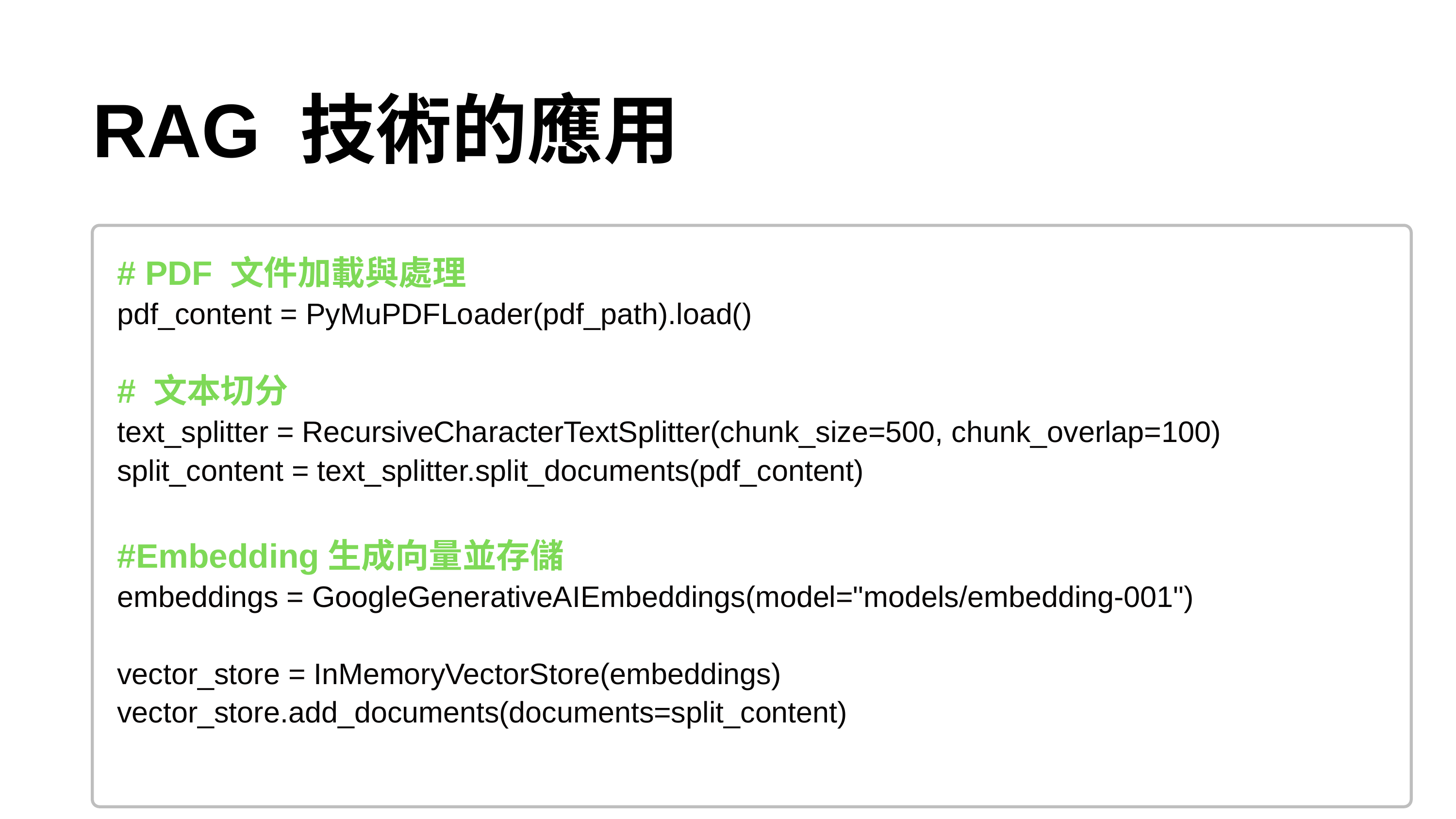

RAG 技術的應用

# PDF 文件加載與處理
pdf_content = PyMuPDFLoader(pdf_path).load()

# 文本切分
text_splitter = RecursiveCharacterTextSplitter(chunk_size=500, chunk_overlap=100)
split_content = text_splitter.split_documents(pdf_content)

#Embedding生成向量並存儲
embeddings = GoogleGenerativeAIEmbeddings(model="models/embedding-001")

vector_store = InMemoryVectorStore(embeddings)
vector_store.add_documents(documents=split_content)